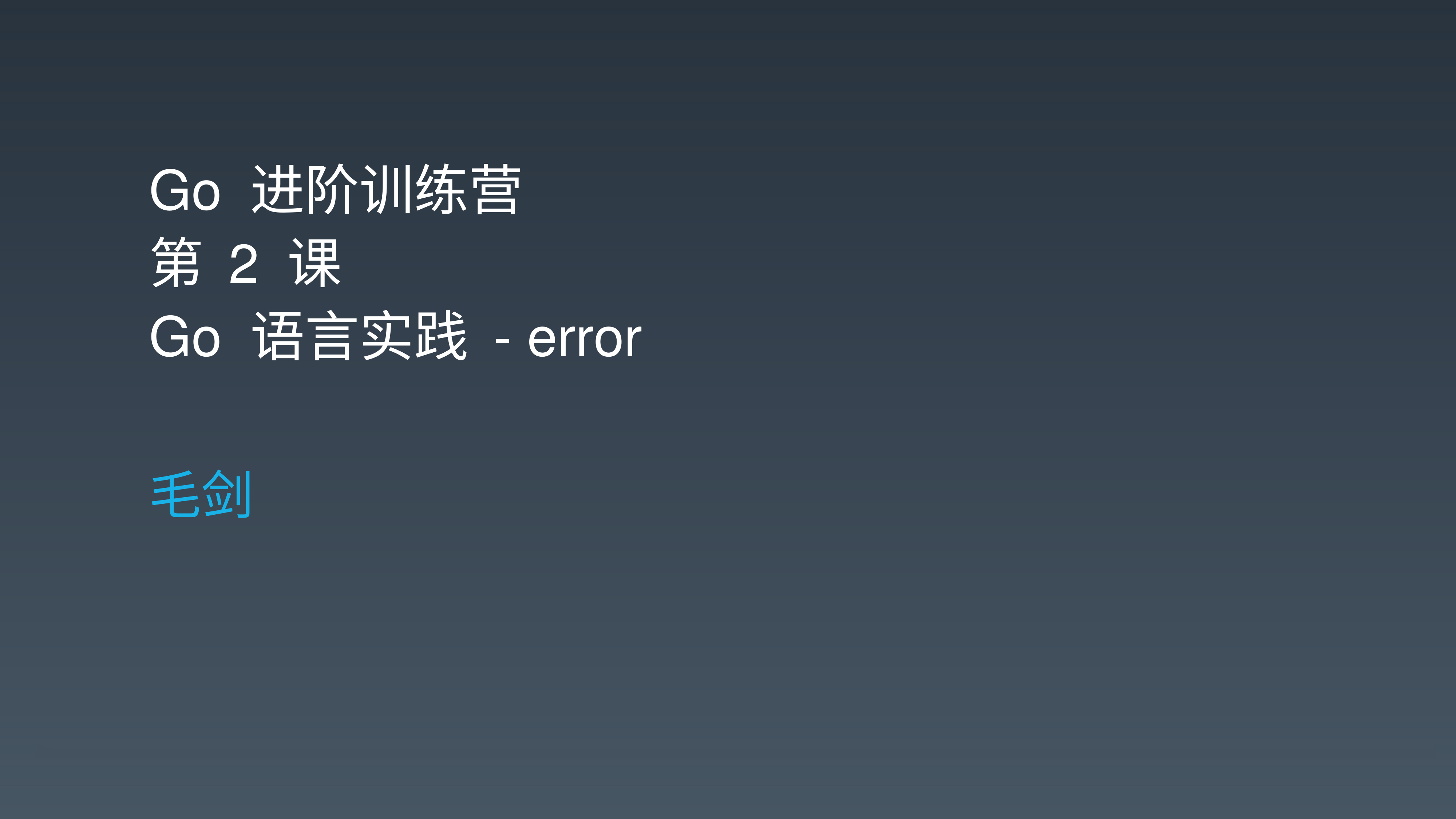

Go 进阶训练营
第 2 课
Go 语言实践 - error
毛剑